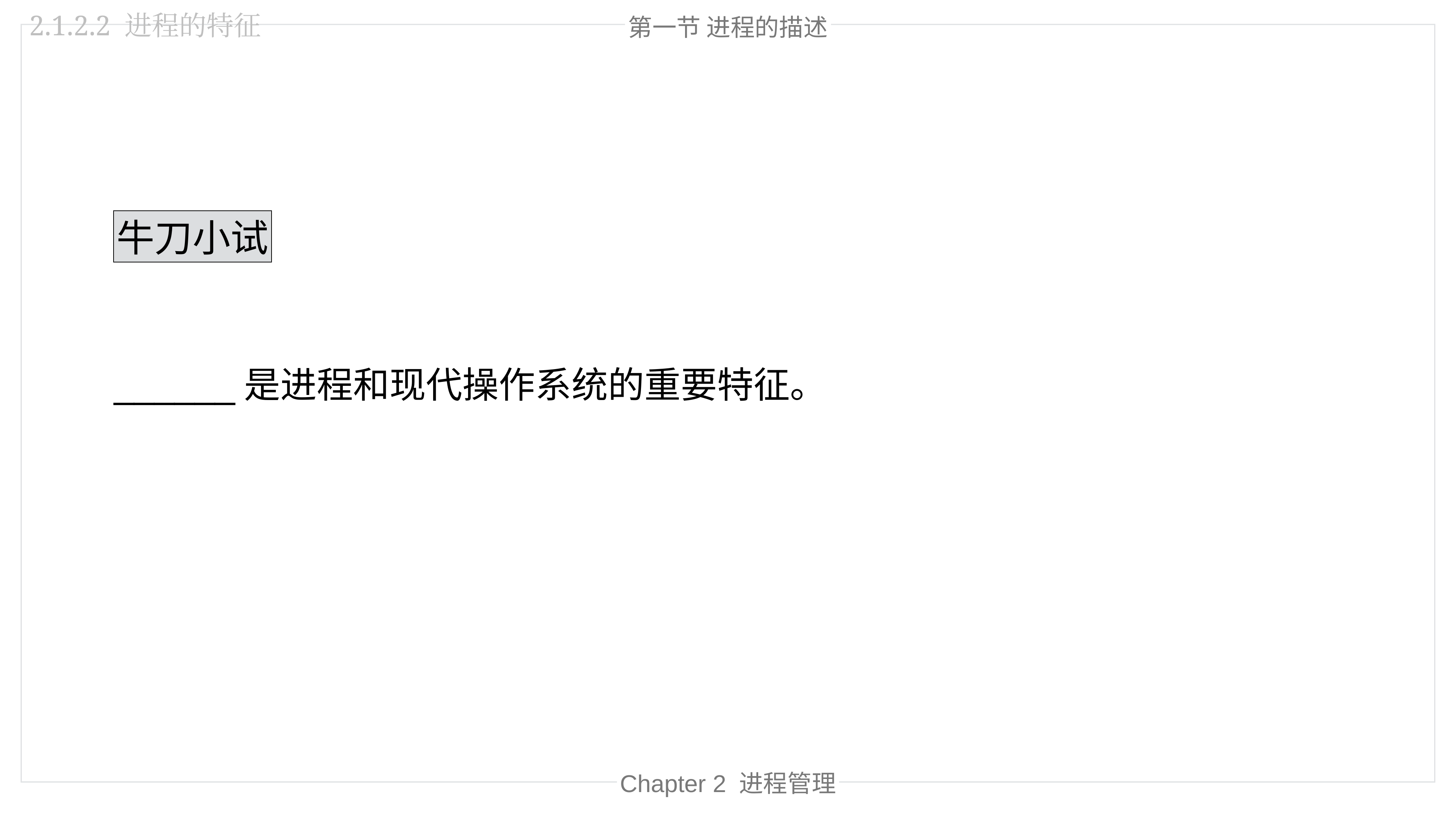

2.1.2.2 进程的特征
第一节 进程的描述

牛刀小试
______是进程和现代操作系统的重要特征。
Chapter 2 进程管理